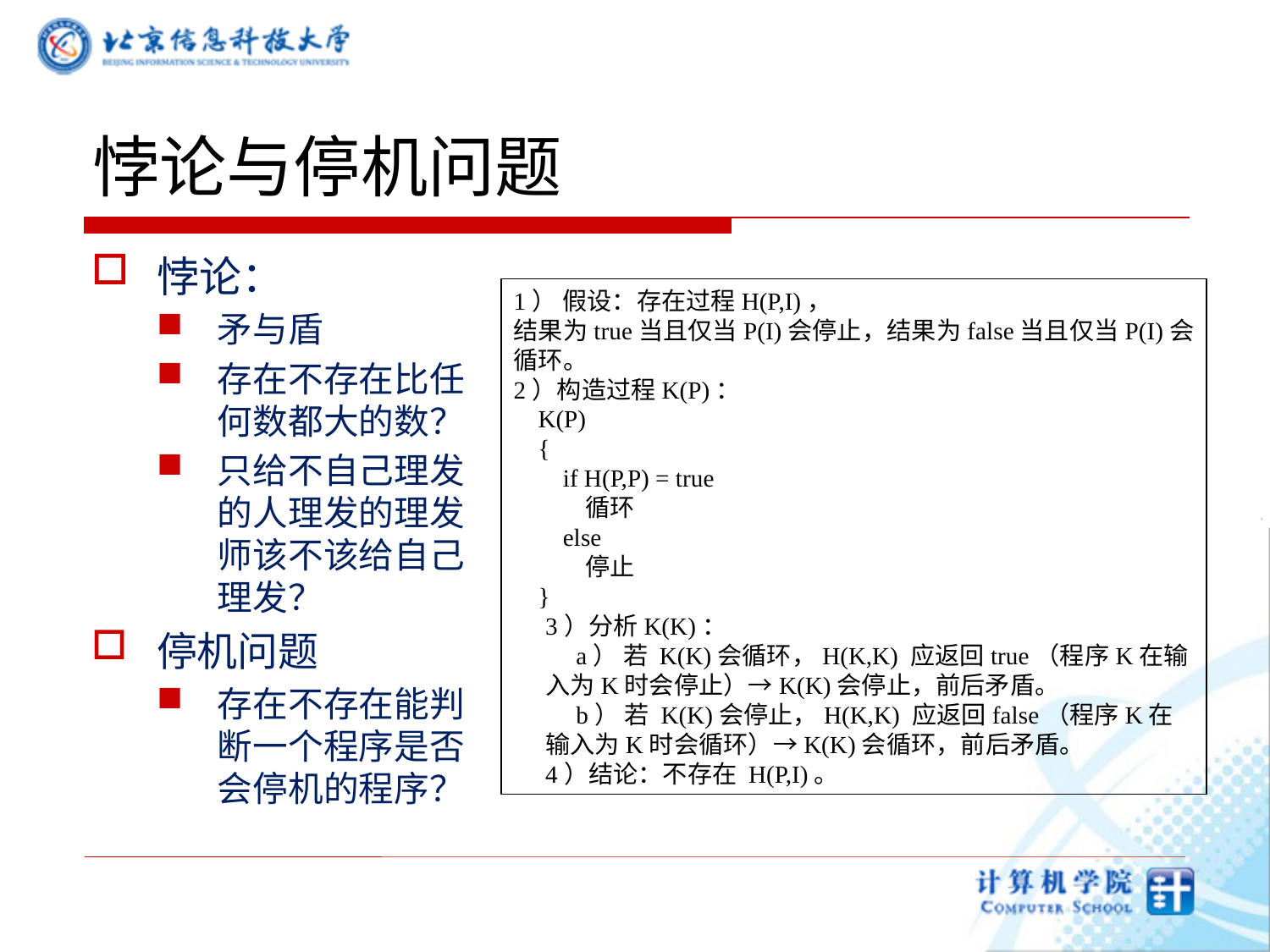

# 悖论与停机问题
悖论：
矛与盾
存在不存在比任何数都大的数？
只给不自己理发的人理发的理发师该不该给自己理发？
停机问题
存在不存在能判断一个程序是否会停机的程序？

1） 假设：存在过程H(P,I)，结果为true当且仅当P(I)会停止，结果为false当且仅当P(I)会循环。2）构造过程K(P)：    K(P)    {        if H(P,P) = true            循环        else             停止    }3）分析K(K)：
　a） 若 K(K)会循环，H(K,K) 应返回true（程序K在输入为K时会停止）→K(K)会停止，前后矛盾。　b） 若 K(K)会停止，H(K,K) 应返回false（程序K在输入为K时会循环）→K(K)会循环，前后矛盾。
4）结论：不存在 H(P,I)。